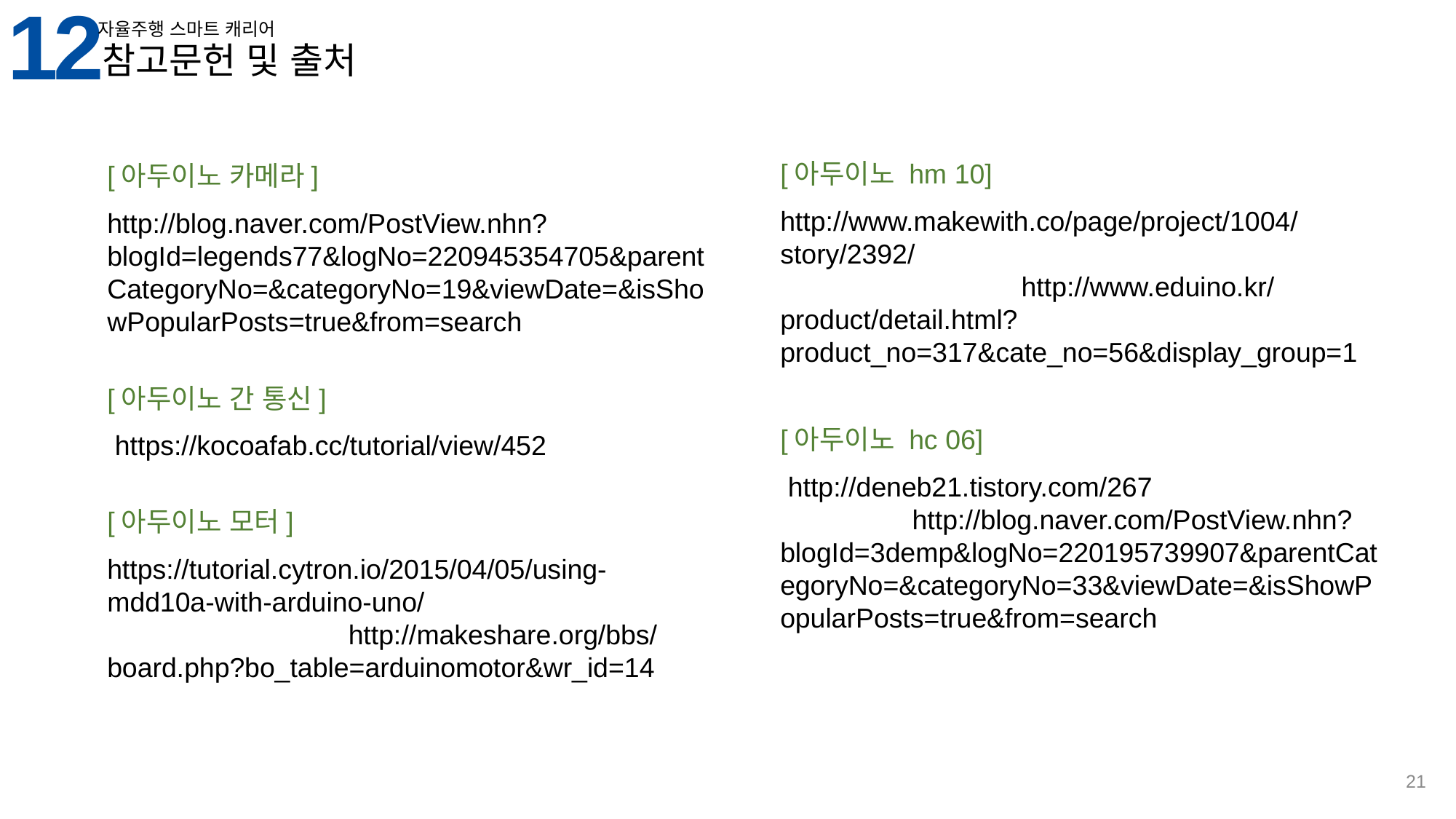

12
자율주행 스마트 캐리어
참고문헌 및 출처
[아두이노 hm 10]

http://www.makewith.co/page/project/1004/story/2392/
		   http://www.eduino.kr/product/detail.html?product_no=317&cate_no=56&display_group=1
[아두이노 카메라]

http://blog.naver.com/PostView.nhn?blogId=legends77&logNo=220945354705&parentCategoryNo=&categoryNo=19&viewDate=&isShowPopularPosts=true&from=search
[아두이노 간 통신]

 https://kocoafab.cc/tutorial/view/452
[아두이노 hc 06]

 http://deneb21.tistory.com/267
	   http://blog.naver.com/PostView.nhn?blogId=3demp&logNo=220195739907&parentCategoryNo=&categoryNo=33&viewDate=&isShowPopularPosts=true&from=search
[아두이노 모터]

https://tutorial.cytron.io/2015/04/05/using-mdd10a-with-arduino-uno/
		   http://makeshare.org/bbs/board.php?bo_table=arduinomotor&wr_id=14
21